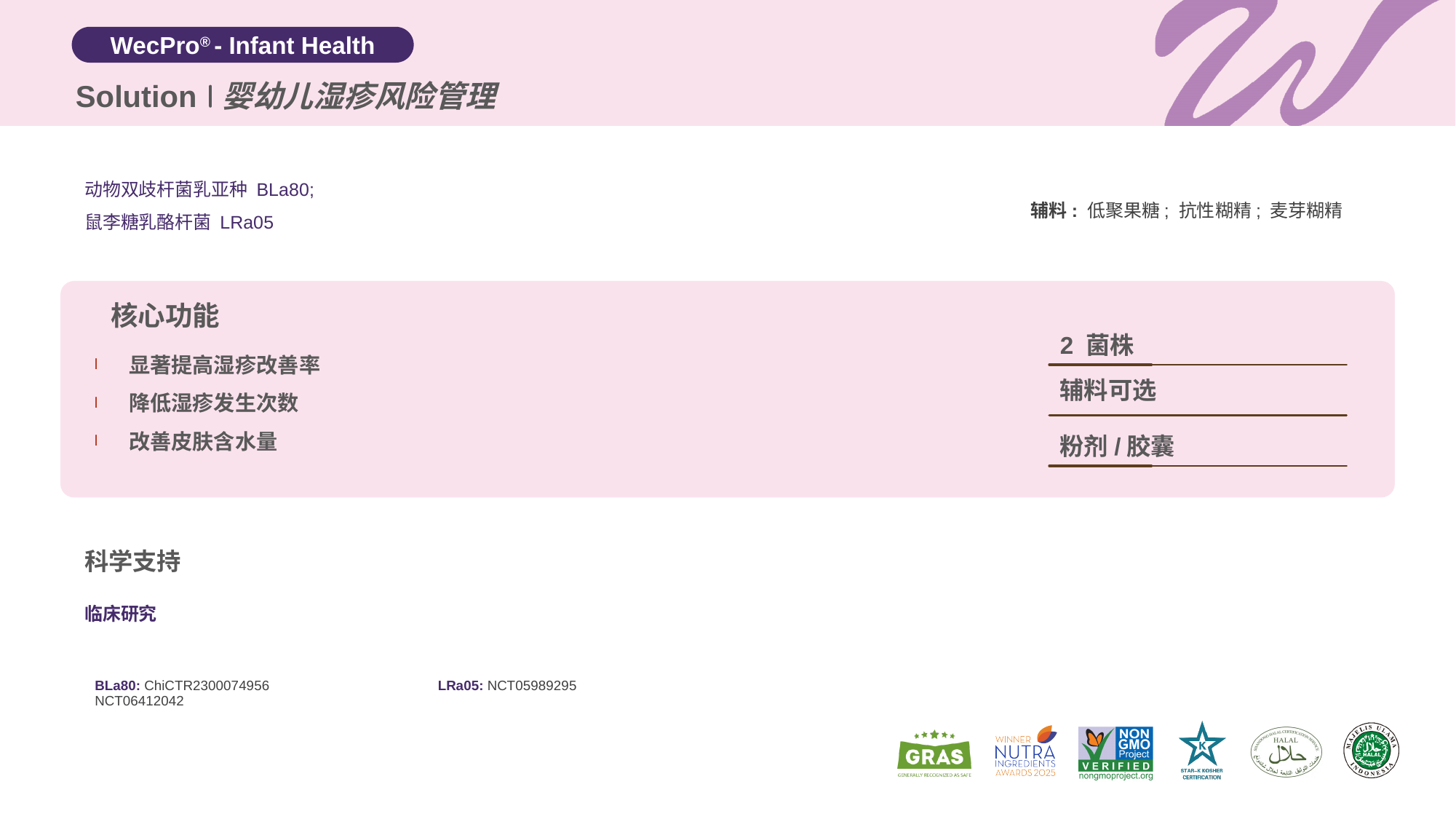

Solution
婴幼儿湿疹风险管理
动物双歧杆菌乳亚种 BLa80;
鼠李糖乳酪杆菌 LRa05
辅料: 低聚果糖; 抗性糊精; 麦芽糊精

核心功能
2 菌株
显著提高湿疹改善率
降低湿疹发生次数
改善皮肤含水量

辅料可选
粉剂/胶囊
科学支持
临床研究
| BLa80: ChiCTR2300074956 NCT06412042 | LRa05: NCT05989295 |
| --- | --- |